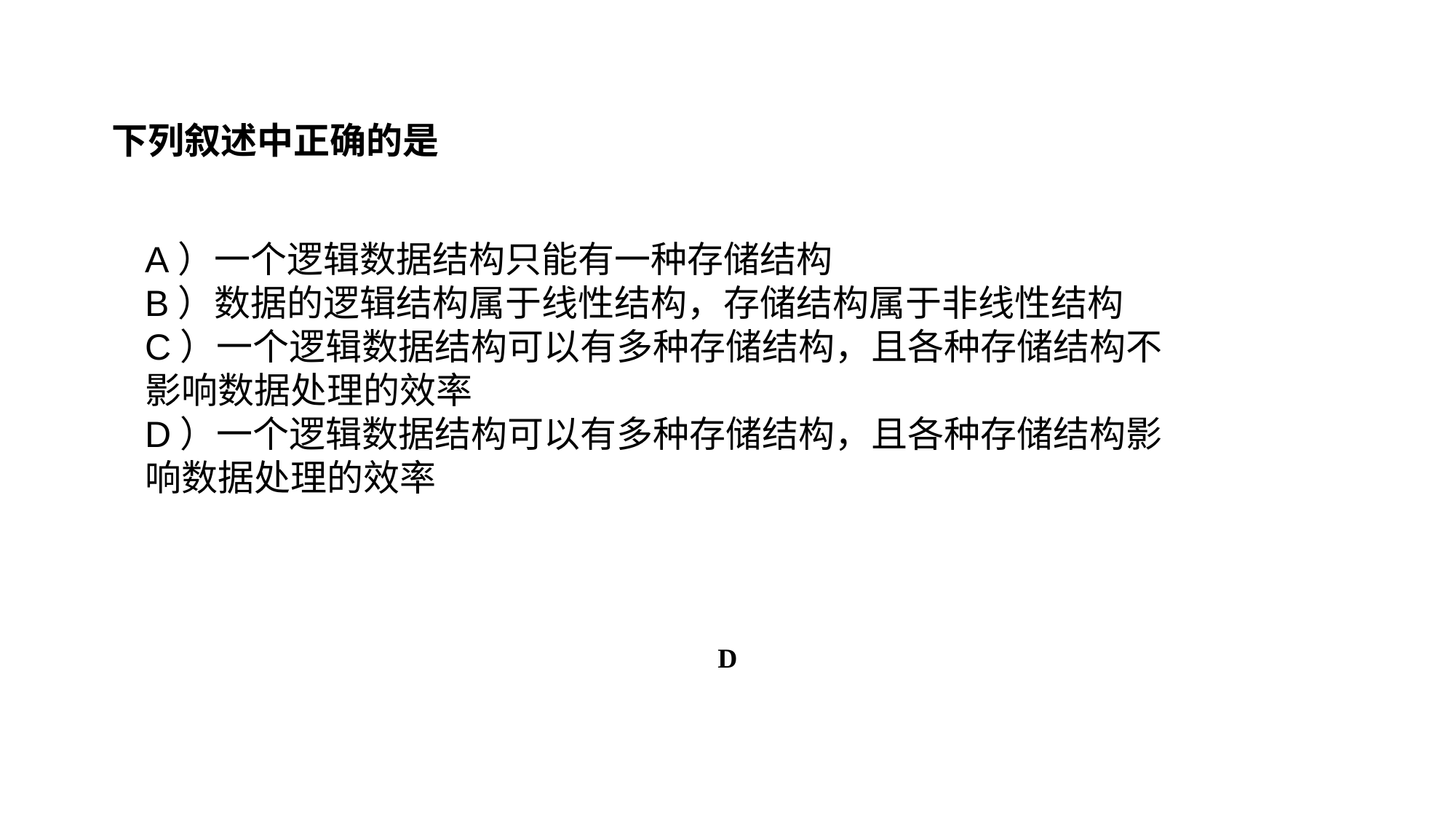

下列叙述中正确的是
A）一个逻辑数据结构只能有一种存储结构
B）数据的逻辑结构属于线性结构，存储结构属于非线性结构
C）一个逻辑数据结构可以有多种存储结构，且各种存储结构不影响数据处理的效率
D）一个逻辑数据结构可以有多种存储结构，且各种存储结构影响数据处理的效率
D